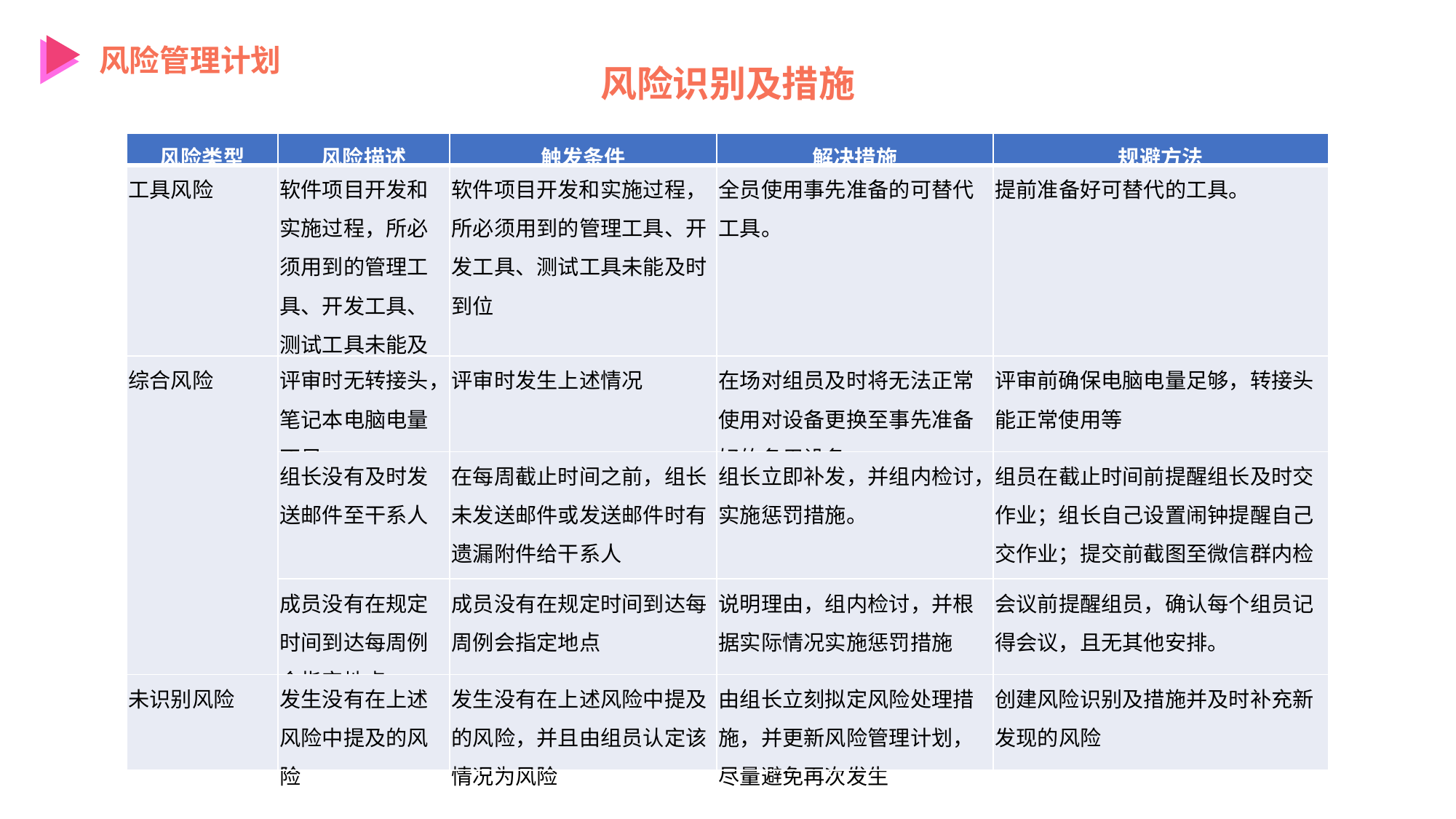

风险管理计划
风险识别及措施
| 风险类型 | 风险描述 | 触发条件 | 解决措施 | 规避方法 |
| --- | --- | --- | --- | --- |
| 工具风险 | 软件项目开发和实施过程，所必须用到的管理工具、开发工具、测试工具未能及时到位 | 软件项目开发和实施过程，所必须用到的管理工具、开发工具、测试工具未能及时到位 | 全员使用事先准备的可替代工具。 | 提前准备好可替代的工具。 |
| 综合风险 | 评审时无转接头，笔记本电脑电量不足 | 评审时发生上述情况 | 在场对组员及时将无法正常使用对设备更换至事先准备好的备用设备 | 评审前确保电脑电量足够，转接头能正常使用等 |
|  | 组长没有及时发送邮件至干系人 | 在每周截止时间之前，组长未发送邮件或发送邮件时有遗漏附件给干系人 | 组长立即补发，并组内检讨，实施惩罚措施。 | 组员在截止时间前提醒组长及时交作业；组长自己设置闹钟提醒自己交作业；提交前截图至微信群内检查是否有遗漏，格式错误。 |
|  | 成员没有在规定时间到达每周例会指定地点 | 成员没有在规定时间到达每周例会指定地点 | 说明理由，组内检讨，并根据实际情况实施惩罚措施 | 会议前提醒组员，确认每个组员记得会议，且无其他安排。 |
| 未识别风险 | 发生没有在上述风险中提及的风险 | 发生没有在上述风险中提及的风险，并且由组员认定该情况为风险 | 由组长立刻拟定风险处理措施，并更新风险管理计划，尽量避免再次发生 | 创建风险识别及措施并及时补充新发现的风险 |